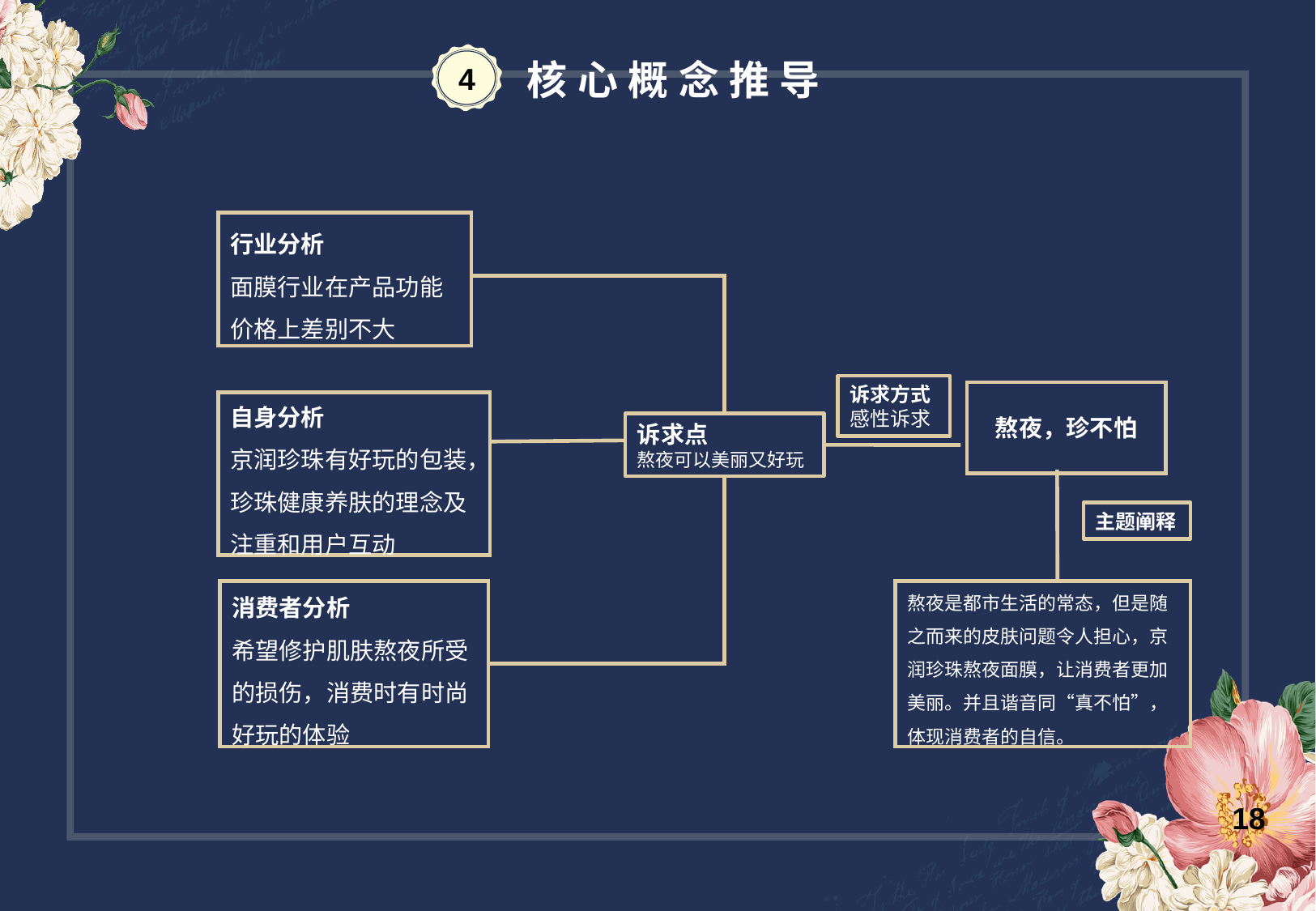

4

核心概念推导
行业分析
面膜行业在产品功能 价格上差别不大
诉求方式
感性诉求
熬夜，珍不怕
自身分析
京润珍珠有好玩的包装，珍珠健康养肤的理念及注重和用户互动
诉求点
熬夜可以美丽又好玩
主题阐释
消费者分析
希望修护肌肤熬夜所受的损伤，消费时有时尚好玩的体验
熬夜是都市生活的常态，但是随之而来的皮肤问题令人担心，京润珍珠熬夜面膜，让消费者更加美丽。并且谐音同“真不怕”，体现消费者的自信。
18